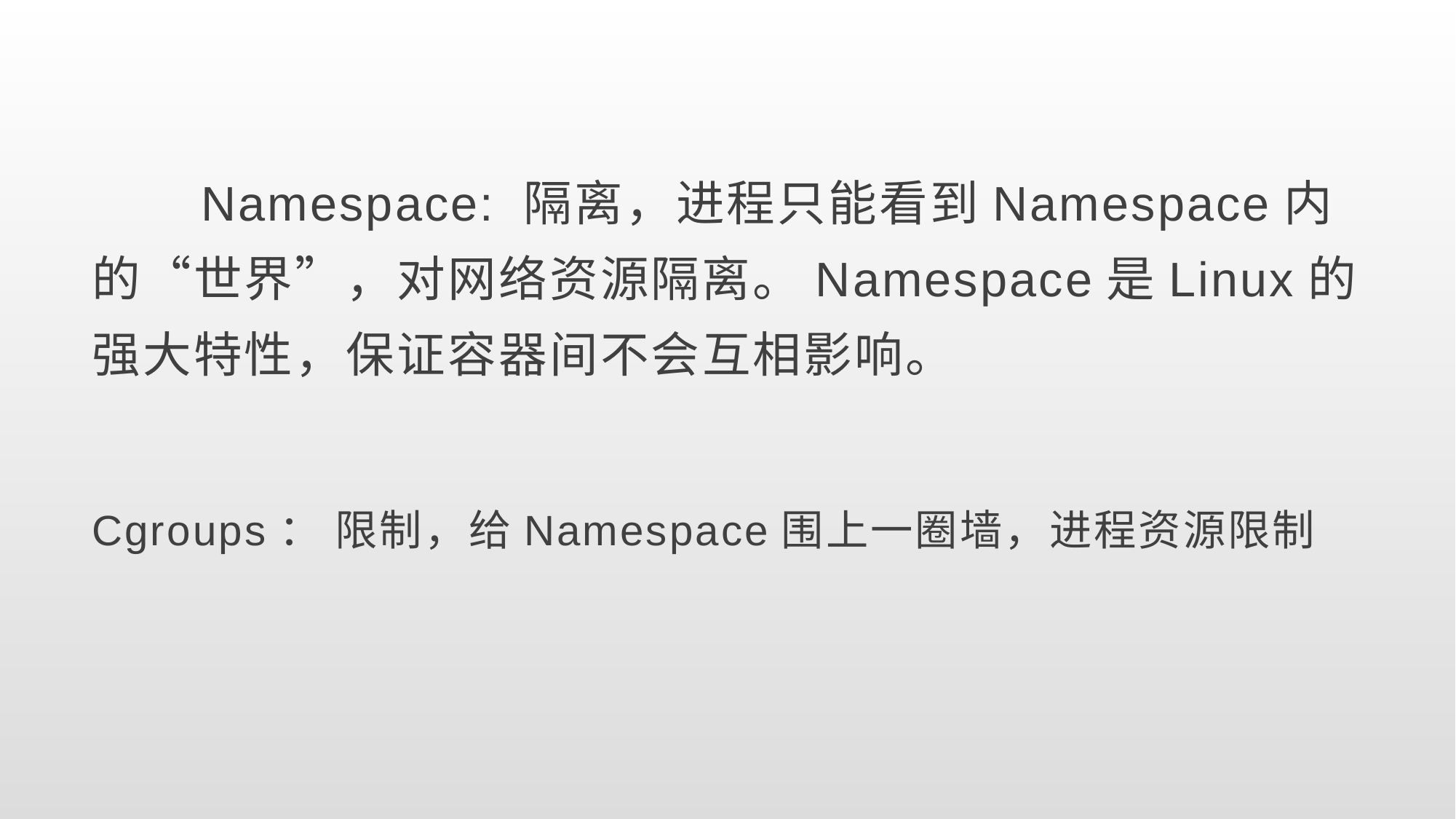

Namespace: 隔离，进程只能看到Namespace内的“世界”，对网络资源隔离。Namespace是Linux的强大特性，保证容器间不会互相影响。

Cgroups： 限制，给Namespace围上一圈墙，进程资源限制